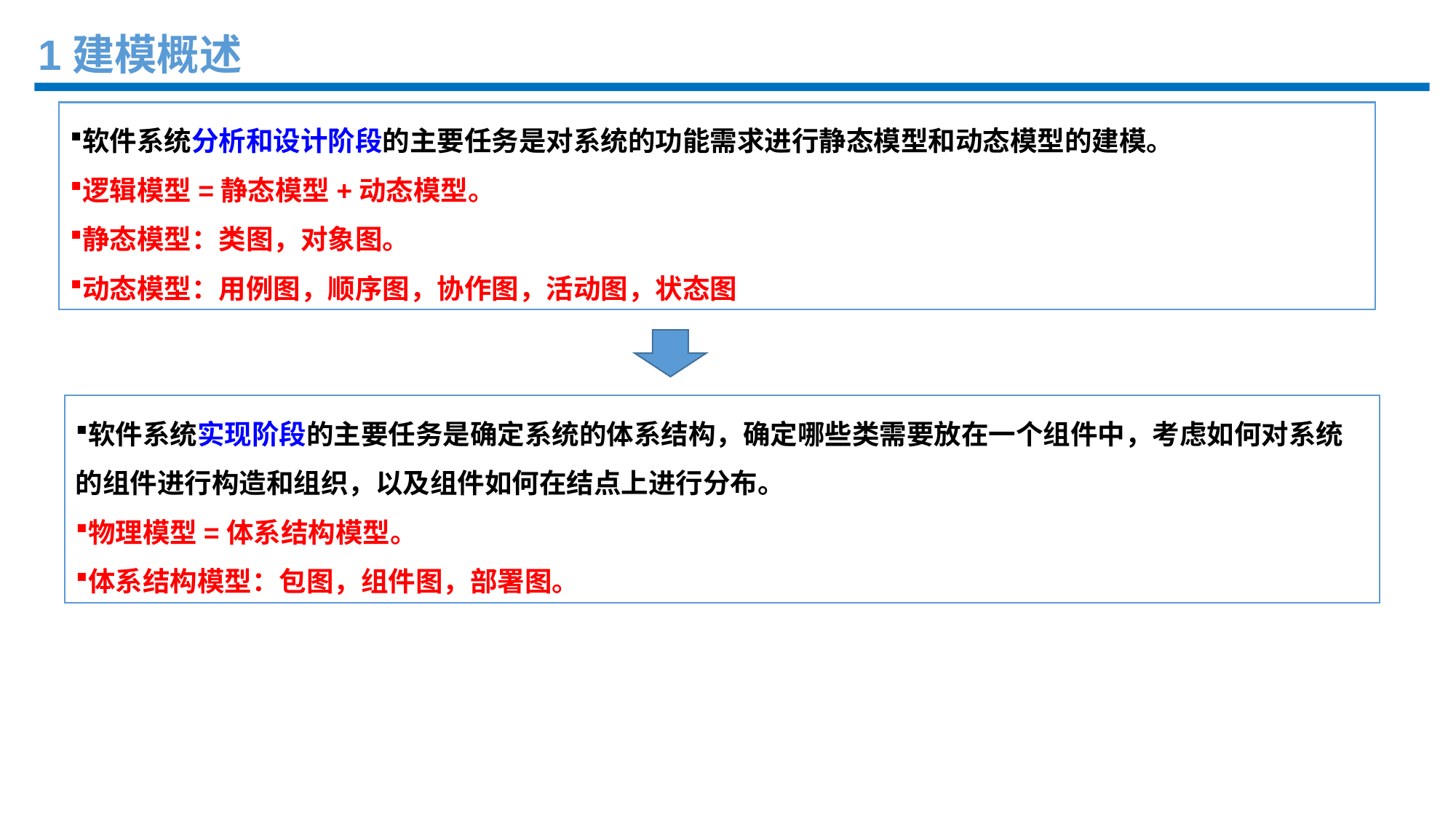

1建模概述
软件系统分析和设计阶段的主要任务是对系统的功能需求进行静态模型和动态模型的建模。
逻辑模型=静态模型+动态模型。
静态模型：类图，对象图。
动态模型：用例图，顺序图，协作图，活动图，状态图

软件系统实现阶段的主要任务是确定系统的体系结构，确定哪些类需要放在一个组件中，考虑如何对系统的组件进行构造和组织，以及组件如何在结点上进行分布。
物理模型=体系结构模型。
体系结构模型：包图，组件图，部署图。